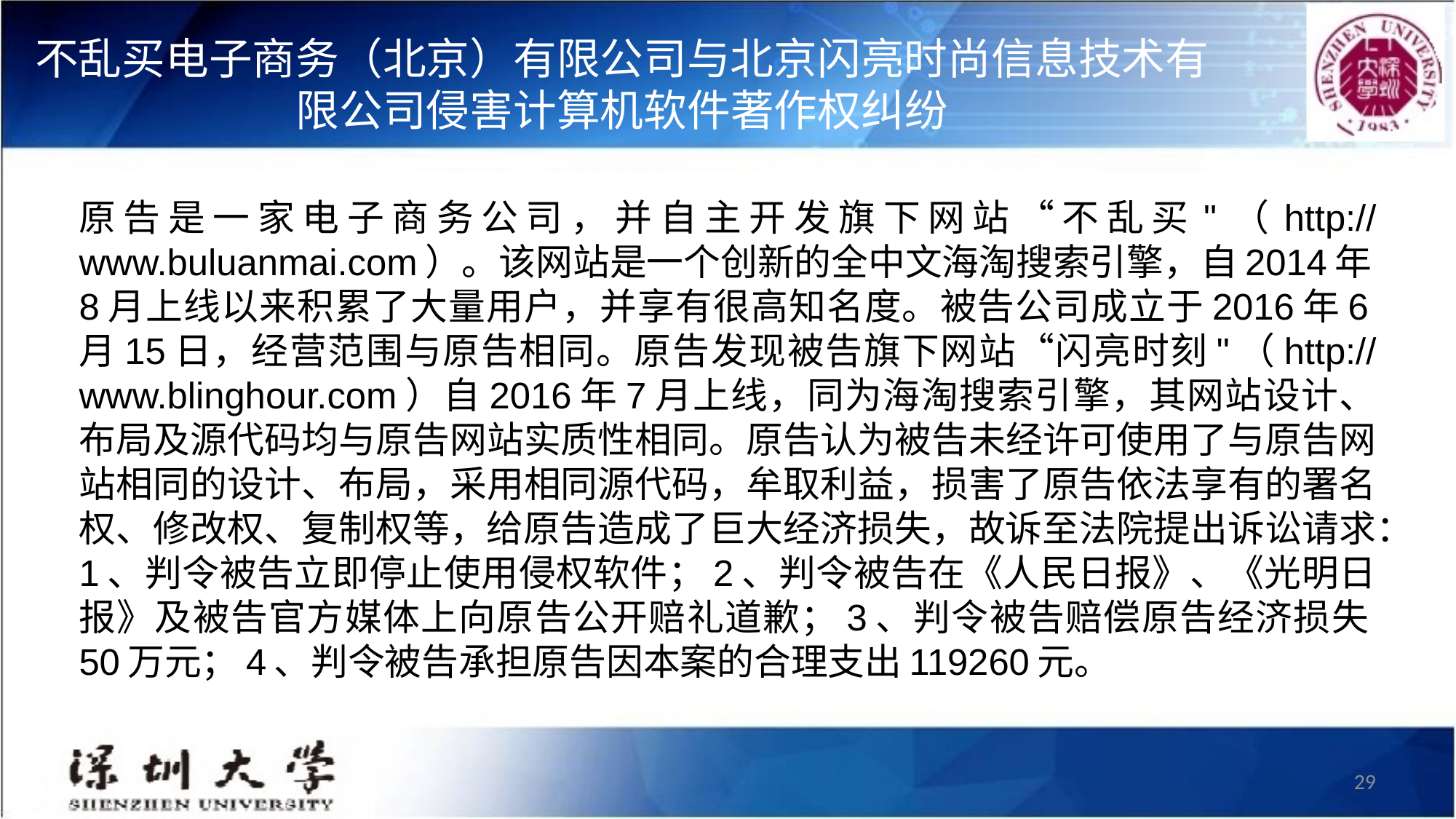

# 不乱买电子商务（北京）有限公司与北京闪亮时尚信息技术有限公司侵害计算机软件著作权纠纷
原告是一家电子商务公司，并自主开发旗下网站“不乱买"（http://www.buluanmai.com）。该网站是一个创新的全中文海淘搜索引擎，自2014年8月上线以来积累了大量用户，并享有很高知名度。被告公司成立于2016年6月15日，经营范围与原告相同。原告发现被告旗下网站“闪亮时刻"（http://www.blinghour.com）自2016年7月上线，同为海淘搜索引擎，其网站设计、布局及源代码均与原告网站实质性相同。原告认为被告未经许可使用了与原告网站相同的设计、布局，采用相同源代码，牟取利益，损害了原告依法享有的署名权、修改权、复制权等，给原告造成了巨大经济损失，故诉至法院提出诉讼请求：1、判令被告立即停止使用侵权软件；2、判令被告在《人民日报》、《光明日报》及被告官方媒体上向原告公开赔礼道歉；3、判令被告赔偿原告经济损失50万元；4、判令被告承担原告因本案的合理支出119260元。
29